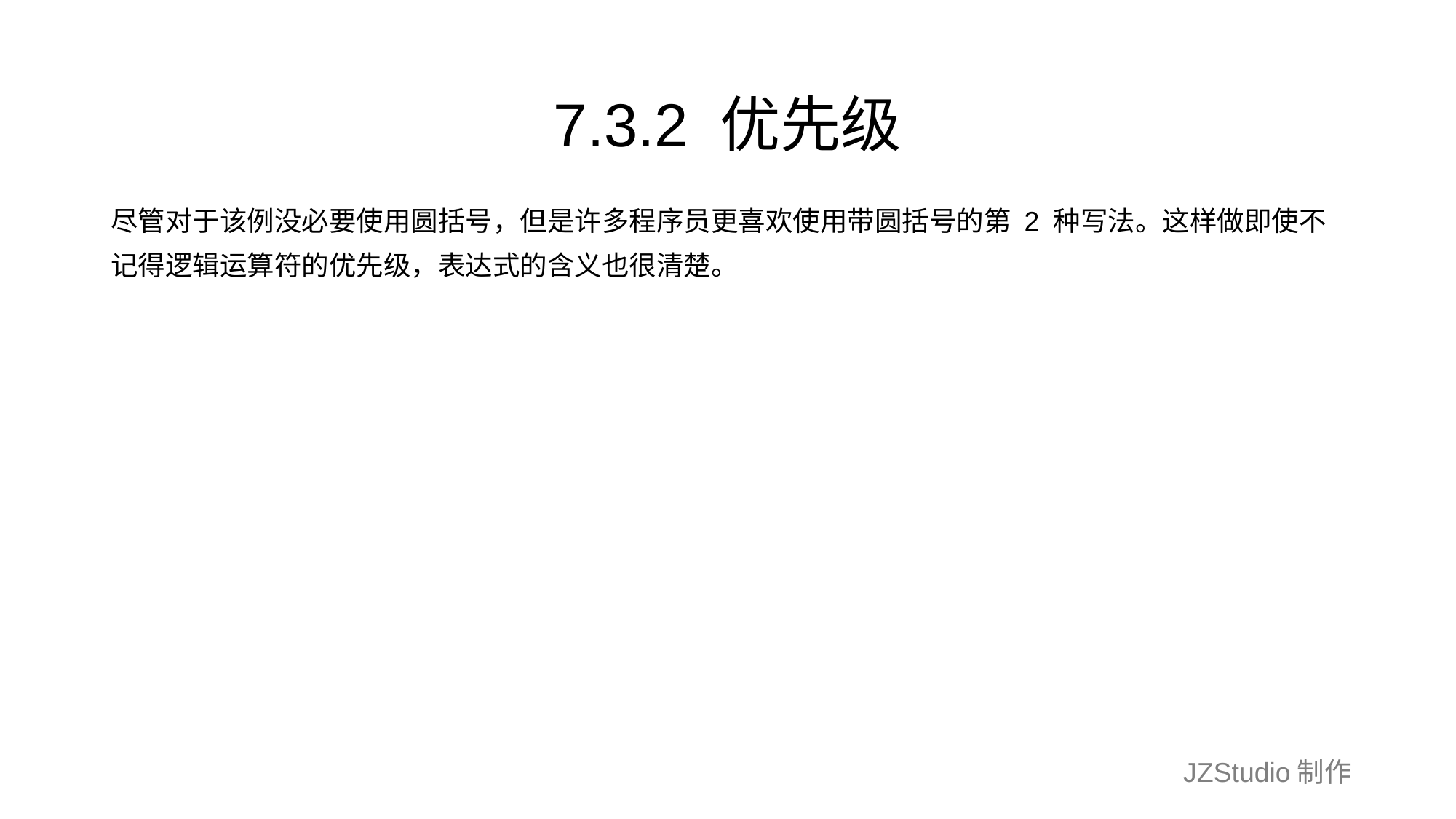

# 7.3.2 优先级
尽管对于该例没必要使用圆括号，但是许多程序员更喜欢使用带圆括号的第 2 种写法。这样做即使不
记得逻辑运算符的优先级，表达式的含义也很清楚。